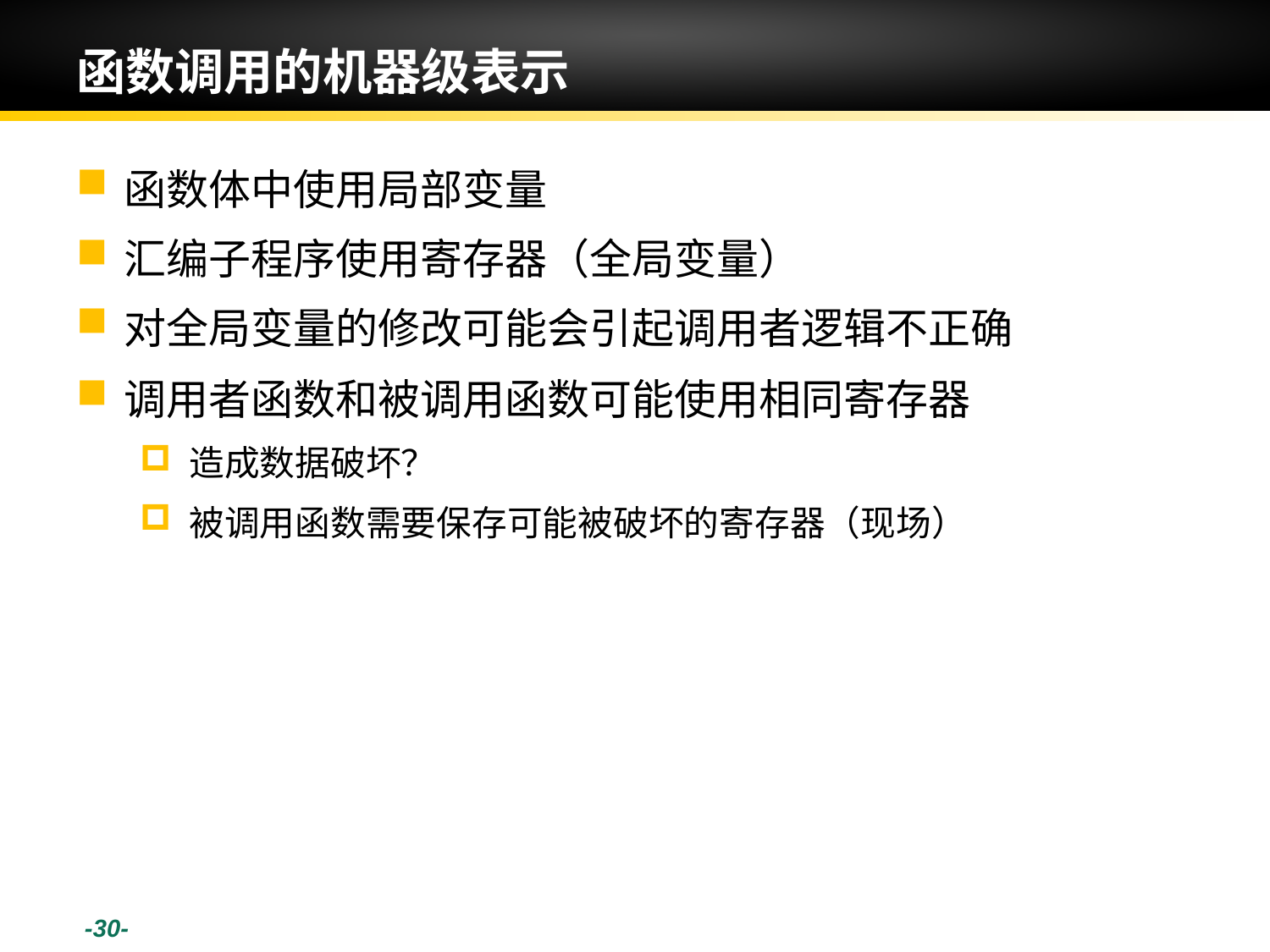

-30-
# 函数调用的机器级表示
函数体中使用局部变量
汇编子程序使用寄存器（全局变量）
对全局变量的修改可能会引起调用者逻辑不正确
调用者函数和被调用函数可能使用相同寄存器
造成数据破坏？
被调用函数需要保存可能被破坏的寄存器（现场）